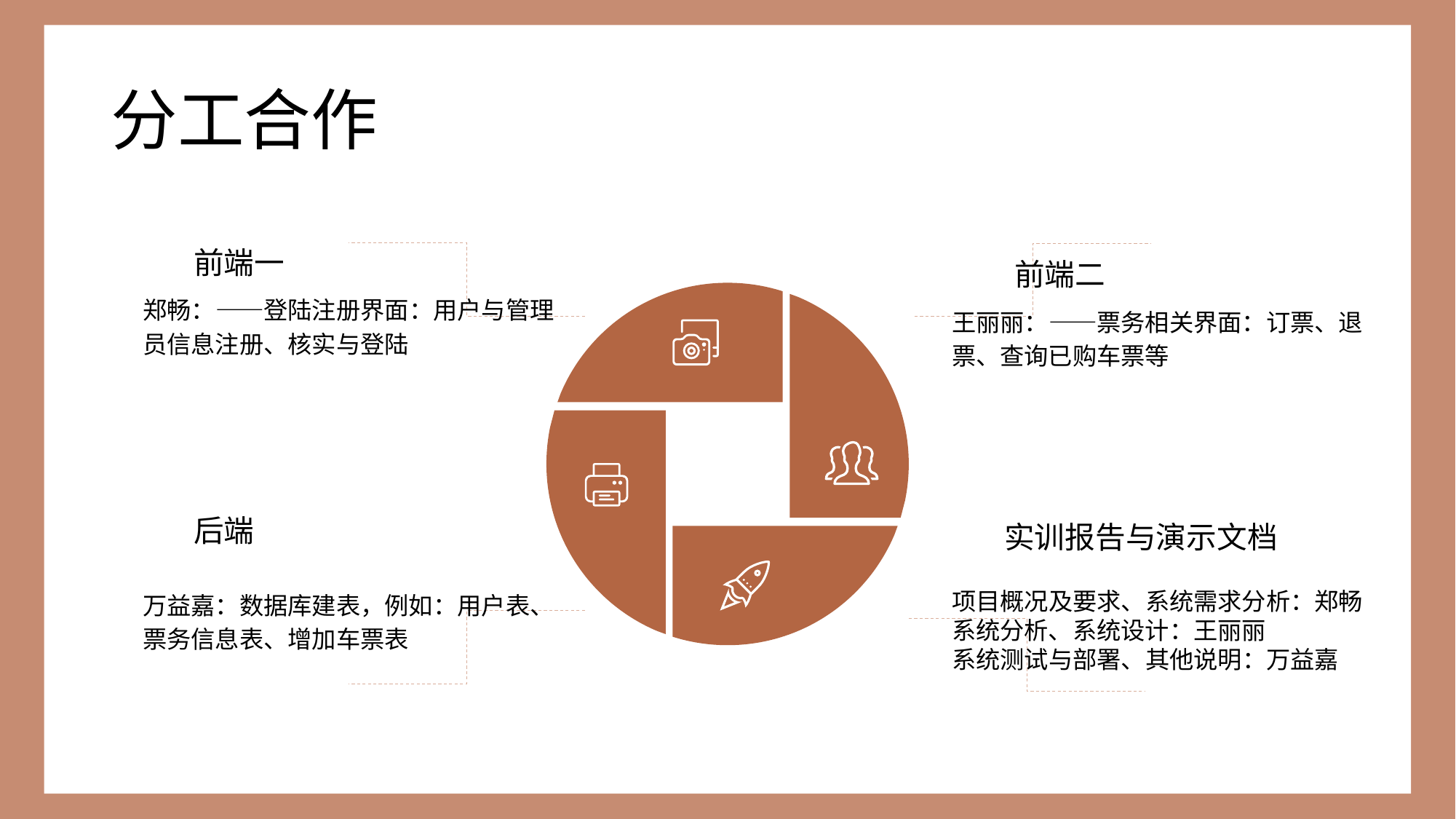

# 分工合作
前端一
前端二

郑畅：——登陆注册界面：用户与管理员信息注册、核实与登陆

王丽丽：——票务相关界面：订票、退票、查询已购车票等

后端
实训报告与演示文档

项目概况及要求、系统需求分析：郑畅
系统分析、系统设计：王丽丽
系统测试与部署、其他说明：万益嘉
万益嘉：数据库建表，例如：用户表、票务信息表、增加车票表